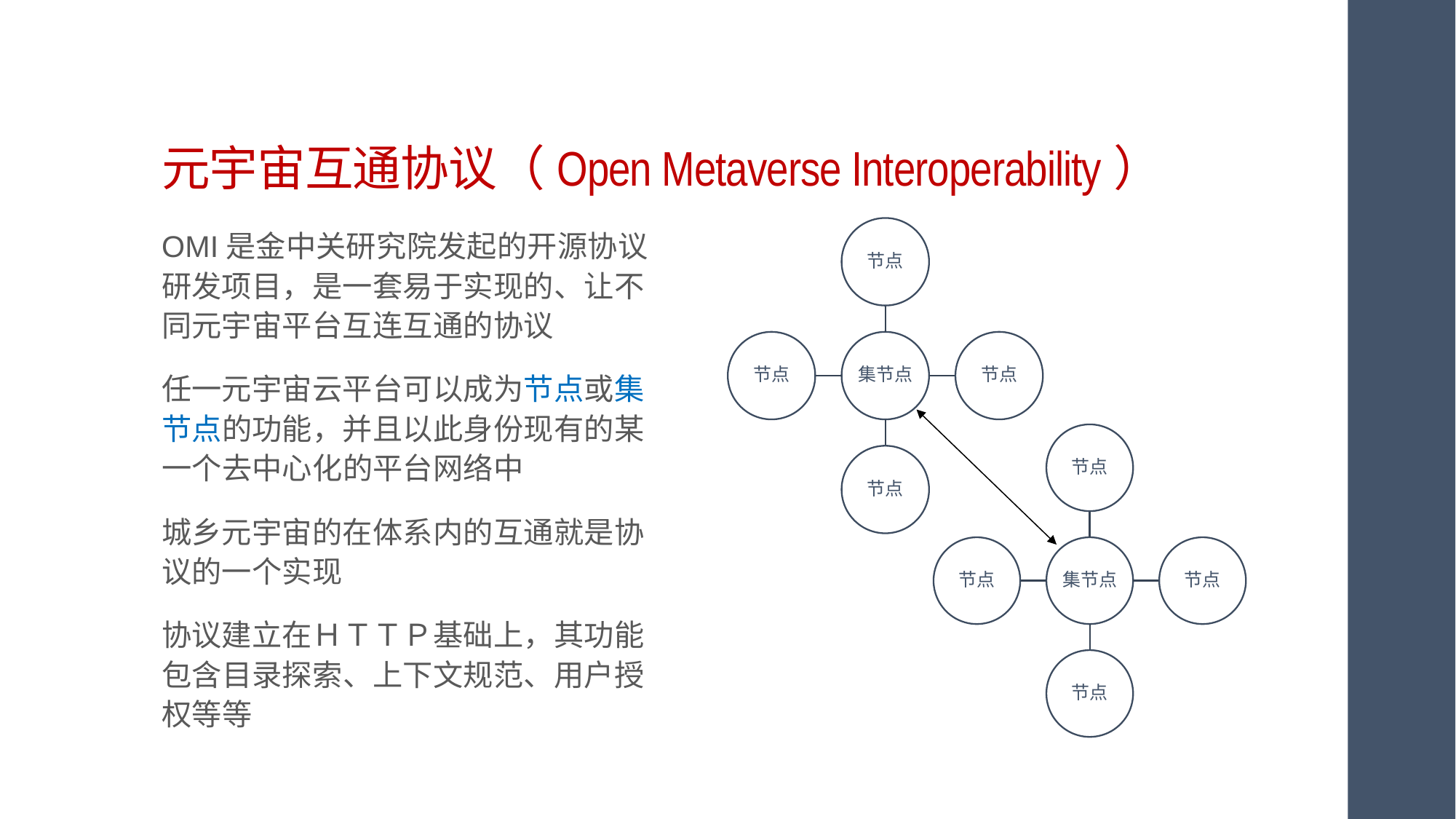

# 元宇宙互通协议（Open Metaverse Interoperability）
集节点

节点

节点

节点

节点
OMI是金中关研究院发起的开源协议研发项目，是一套易于实现的、让不同元宇宙平台互连互通的协议
任一元宇宙云平台可以成为节点或集节点的功能，并且以此身份现有的某一个去中心化的平台网络中
城乡元宇宙的在体系内的互通就是协议的一个实现
协议建立在ＨＴＴＰ基础上，其功能包含目录探索、上下文规范、用户授权等等
集节点

节点

节点

节点

节点